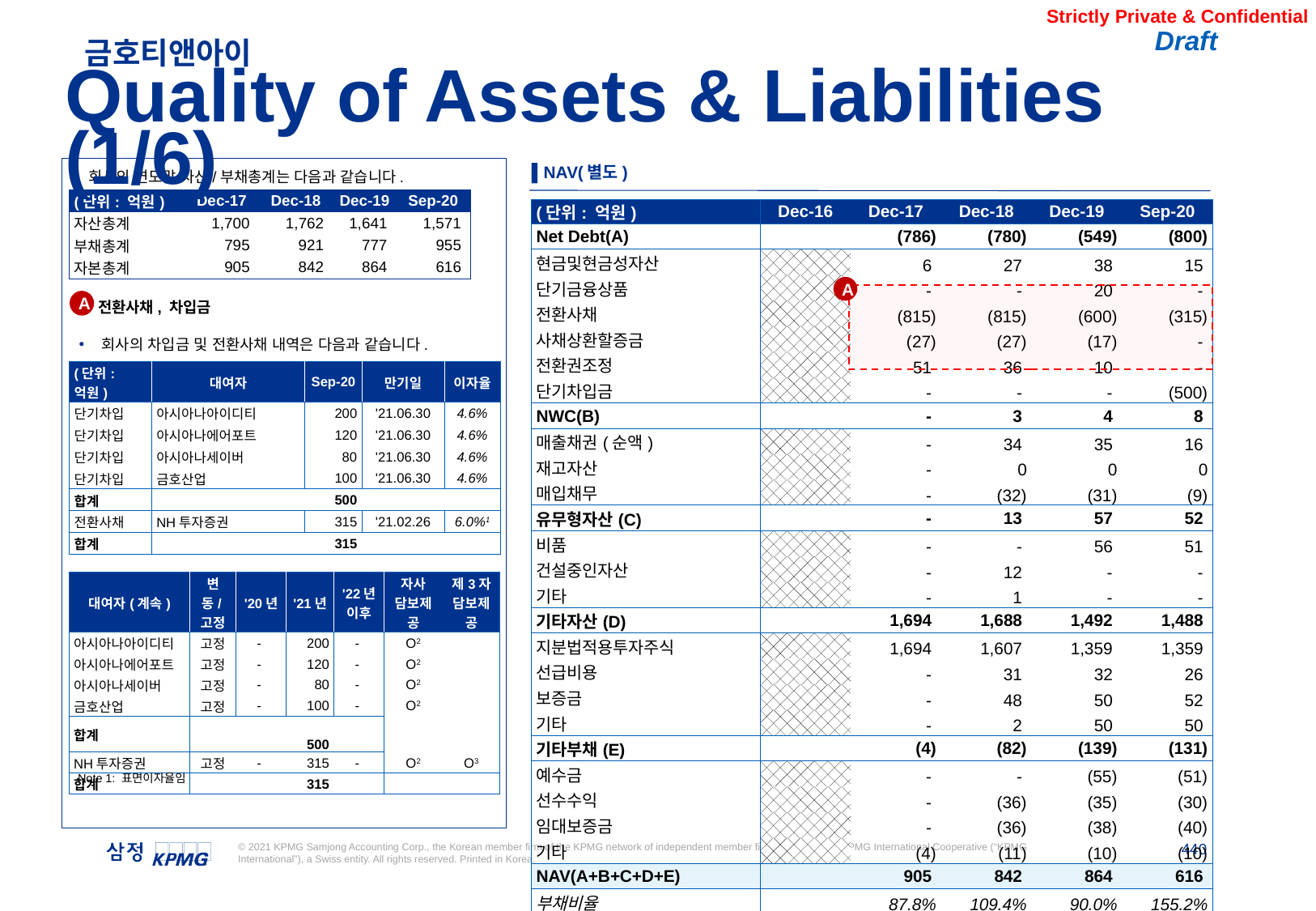

금호티앤아이
Quality of Assets & Liabilities (1/6)
▌NAV(별도)

회사의 연도말 자산/부채총계는 다음과 같습니다.

전환사채, 차입금
회사의 차입금 및 전환사채 내역은 다음과 같습니다.

| (단위: 억원) | Dec-17 | Dec-18 | Dec-19 | Sep-20 |
| --- | --- | --- | --- | --- |
| 자산총계 | 1,700 | 1,762 | 1,641 | 1,571 |
| 부채총계 | 795 | 921 | 777 | 955 |
| 자본총계 | 905 | 842 | 864 | 616 |
| (단위: 억원) | Dec-16 | Dec-17 | Dec-18 | Dec-19 | Sep-20 |
| --- | --- | --- | --- | --- | --- |
| Net Debt(A) |  | (786) | (780) | (549) | (800) |
| 현금및현금성자산 |  | 6 | 27 | 38 | 15 |
| 단기금융상품 |  | - | - | 20 | - |
| 전환사채 |  | (815) | (815) | (600) | (315) |
| 사채상환할증금 |  | (27) | (27) | (17) | - |
| 전환권조정 |  | 51 | 36 | 10 | - |
| 단기차입금 |  | - | - | - | (500) |
| NWC(B) |  | - | 3 | 4 | 8 |
| 매출채권(순액) |  | - | 34 | 35 | 16 |
| 재고자산 |  | - | 0 | 0 | 0 |
| 매입채무 |  | - | (32) | (31) | (9) |
| 유무형자산(C) |  | - | 13 | 57 | 52 |
| 비품 |  | - | - | 56 | 51 |
| 건설중인자산 |  | - | 12 | - | - |
| 기타 |  | - | 1 | - | - |
| 기타자산(D) |  | 1,694 | 1,688 | 1,492 | 1,488 |
| 지분법적용투자주식 |  | 1,694 | 1,607 | 1,359 | 1,359 |
| 선급비용 |  | - | 31 | 32 | 26 |
| 보증금 |  | - | 48 | 50 | 52 |
| 기타 |  | - | 2 | 50 | 50 |
| 기타부채(E) |  | (4) | (82) | (139) | (131) |
| 예수금 |  | - | - | (55) | (51) |
| 선수수익 |  | - | (36) | (35) | (30) |
| 임대보증금 |  | - | (36) | (38) | (40) |
| 기타 |  | (4) | (11) | (10) | (10) |
| NAV(A+B+C+D+E) |  | 905 | 842 | 864 | 616 |
| 부채비율 |  | 87.8% | 109.4% | 90.0% | 155.2% |
A

A
| (단위: 억원) | 대여자 | Sep-20 | 만기일 | 이자율 |
| --- | --- | --- | --- | --- |
| 단기차입 | 아시아나아이디티 | 200 | '21.06.30 | 4.6% |
| 단기차입 | 아시아나에어포트 | 120 | '21.06.30 | 4.6% |
| 단기차입 | 아시아나세이버 | 80 | '21.06.30 | 4.6% |
| 단기차입 | 금호산업 | 100 | '21.06.30 | 4.6% |
| 합계 |  | 500 |  |  |
| 전환사채 | NH투자증권 | 315 | '21.02.26 | 6.0%1 |
| 합계 |  | 315 |  |  |
| 대여자(계속) | 변동/고정 | '20년 | '21년 | '22년 이후 | 자사 담보제공 | 제3자 담보제공 |
| --- | --- | --- | --- | --- | --- | --- |
| 아시아나아이디티 | 고정 | - | 200 | - | O2 |  |
| 아시아나에어포트 | 고정 | - | 120 | - | O2 |  |
| 아시아나세이버 | 고정 | - | 80 | - | O2 |  |
| 금호산업 | 고정 | - | 100 | - | O2 |  |
| 합계 |  |  | 500 |  |  |  |
| NH투자증권 | 고정 | - | 315 | - | O2 | O3 |
| 합계 |  |  | 315 |  |  |  |
Note 1: 표면이자율임